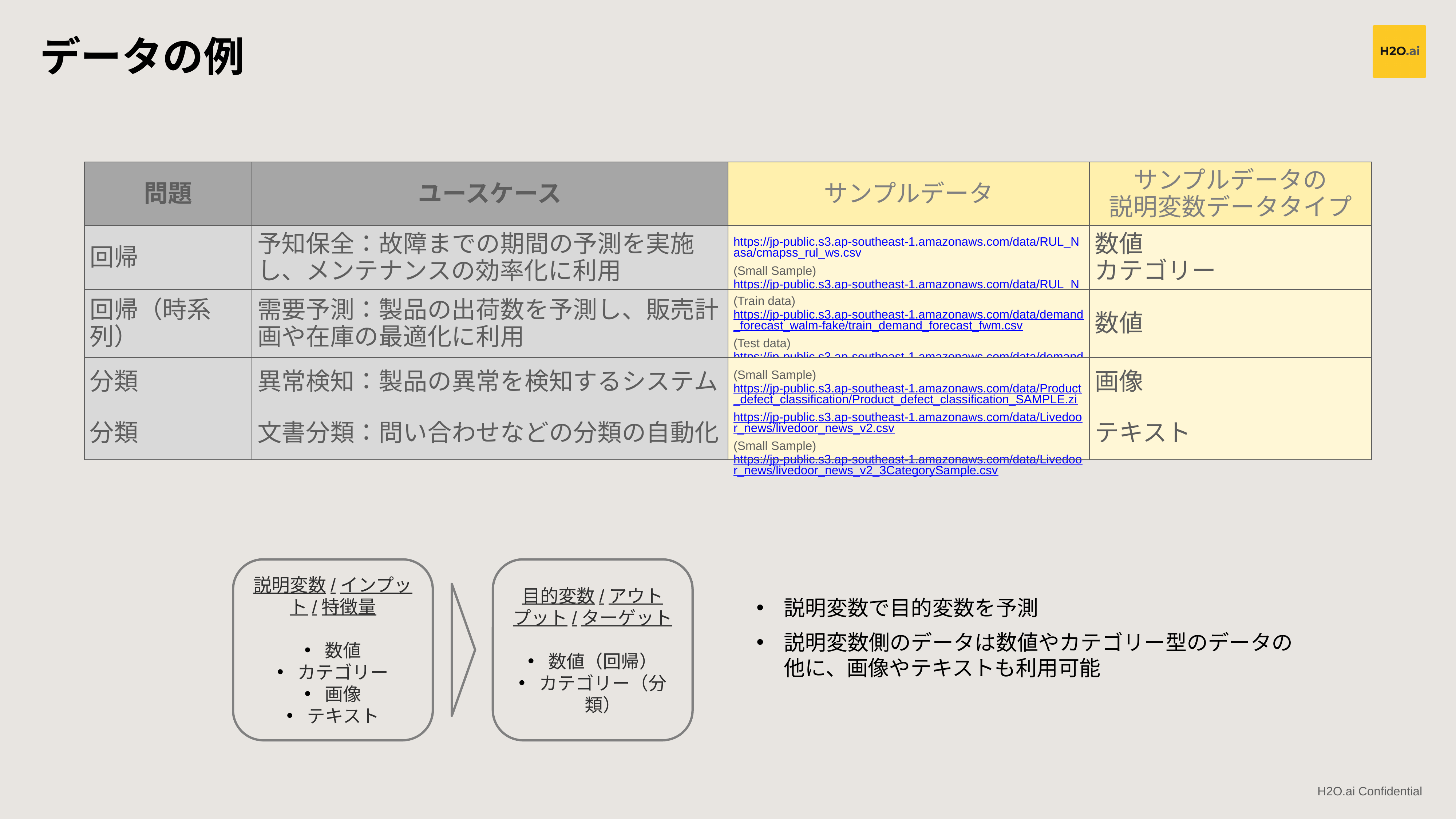

データの例
| 問題 | ユースケース | サンプルデータ | サンプルデータの 説明変数データタイプ |
| --- | --- | --- | --- |
| 回帰 | 予知保全：故障までの期間の予測を実施し、メンテナンスの効率化に利用 | https://jp-public.s3.ap-southeast-1.amazonaws.com/data/RUL\_Nasa/cmapss\_rul\_ws.csv (Small Sample) https://jp-public.s3.ap-southeast-1.amazonaws.com/data/RUL\_Nasa/cmapss\_rul\_ws\_MIN.csv | 数値 カテゴリー |
| 回帰（時系列） | 需要予測：製品の出荷数を予測し、販売計画や在庫の最適化に利用 | (Train data) https://jp-public.s3.ap-southeast-1.amazonaws.com/data/demand\_forecast\_walm-fake/train\_demand\_forecast\_fwm.csv (Test data) https://jp-public.s3.ap-southeast-1.amazonaws.com/data/demand\_forecast\_walm-fake/test\_demand\_forecast\_fwm.csv | 数値 |
| 分類 | 異常検知：製品の異常を検知するシステム | (Small Sample) https://jp-public.s3.ap-southeast-1.amazonaws.com/data/Product\_defect\_classification/Product\_defect\_classification\_SAMPLE.zip | 画像 |
| 分類 | 文書分類：問い合わせなどの分類の自動化 | https://jp-public.s3.ap-southeast-1.amazonaws.com/data/Livedoor\_news/livedoor\_news\_v2.csv (Small Sample) https://jp-public.s3.ap-southeast-1.amazonaws.com/data/Livedoor\_news/livedoor\_news\_v2\_3CategorySample.csv | テキスト |
説明変数/インプット/特徴量

数値
カテゴリー
画像
テキスト
目的変数/アウトプット/ターゲット

数値（回帰）
カテゴリー（分類）
説明変数で目的変数を予測
説明変数側のデータは数値やカテゴリー型のデータの他に、画像やテキストも利用可能